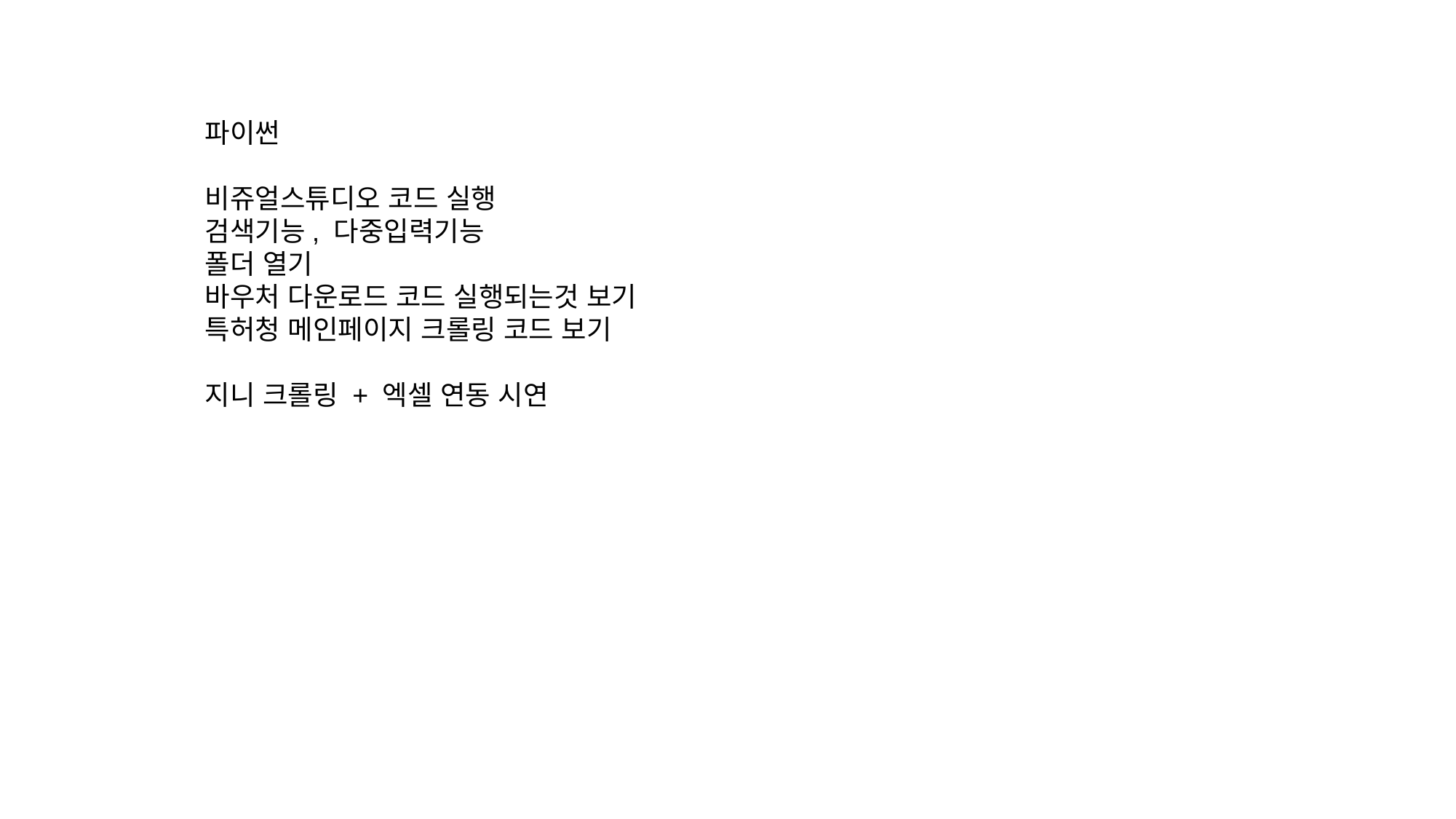

파이썬

비쥬얼스튜디오 코드 실행
검색기능, 다중입력기능
폴더 열기
바우처 다운로드 코드 실행되는것 보기
특허청 메인페이지 크롤링 코드 보기

지니 크롤링 + 엑셀 연동 시연